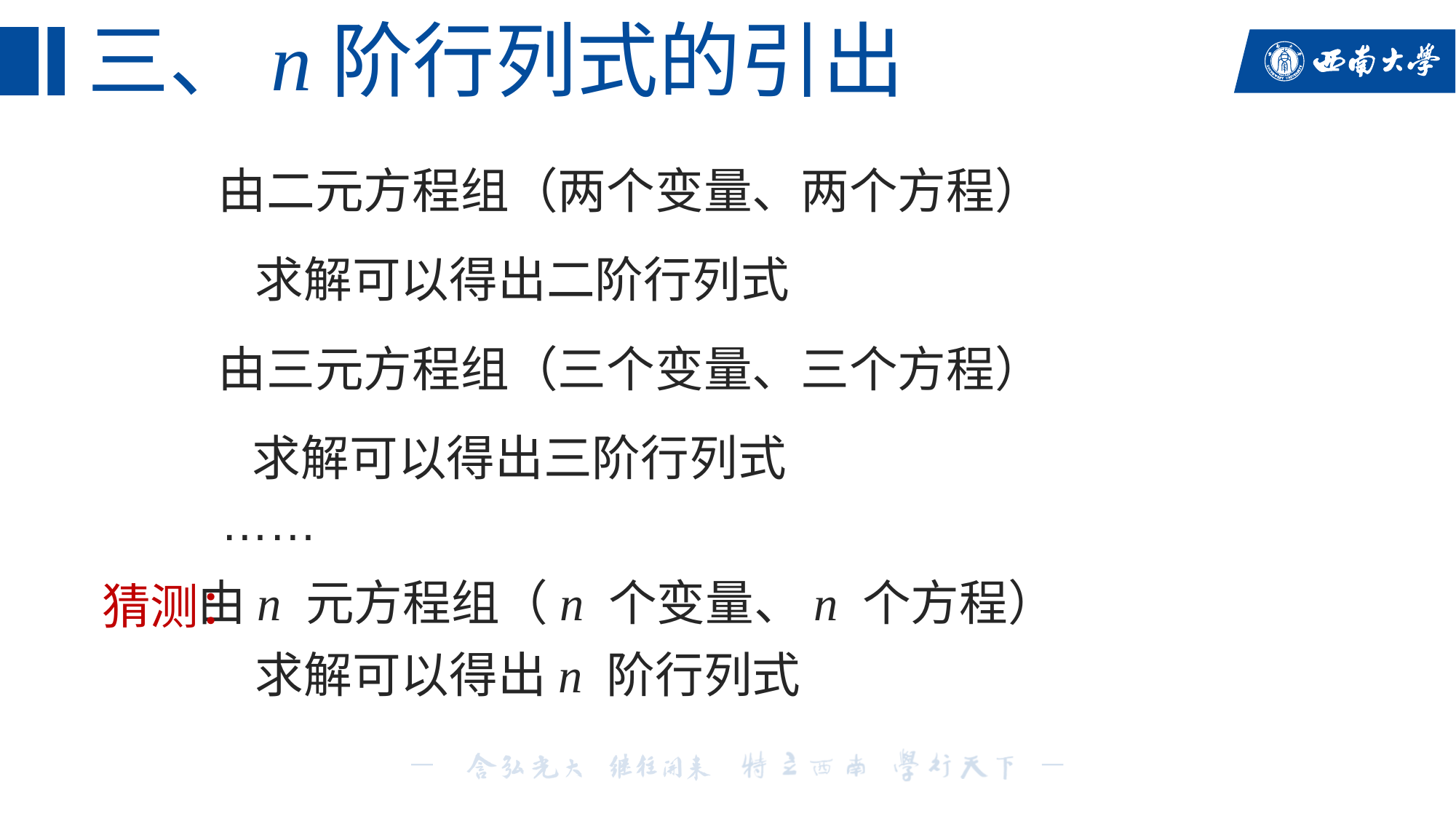

# 三、n阶行列式的引出
由二元方程组（两个变量、两个方程）
求解可以得出二阶行列式
由三元方程组（三个变量、三个方程）
求解可以得出三阶行列式
……
猜测：
由n 元方程组（n 个变量、n 个方程）
求解可以得出n 阶行列式